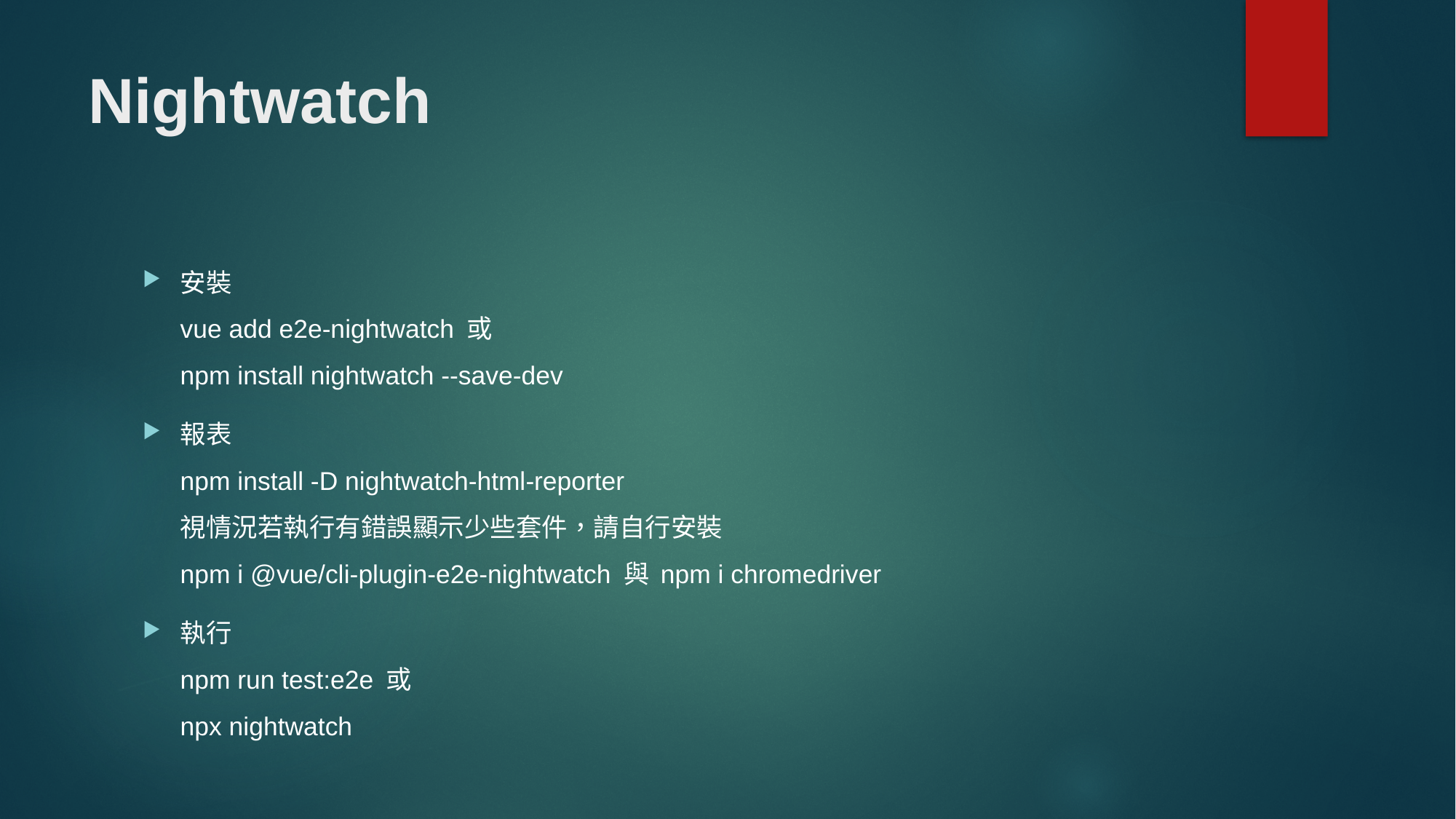

# Nightwatch
安裝
vue add e2e-nightwatch 或
npm install nightwatch --save-dev
報表
npm install -D nightwatch-html-reporter
視情況若執行有錯誤顯示少些套件，請自行安裝
npm i @vue/cli-plugin-e2e-nightwatch 與 npm i chromedriver
執行
npm run test:e2e 或
npx nightwatch